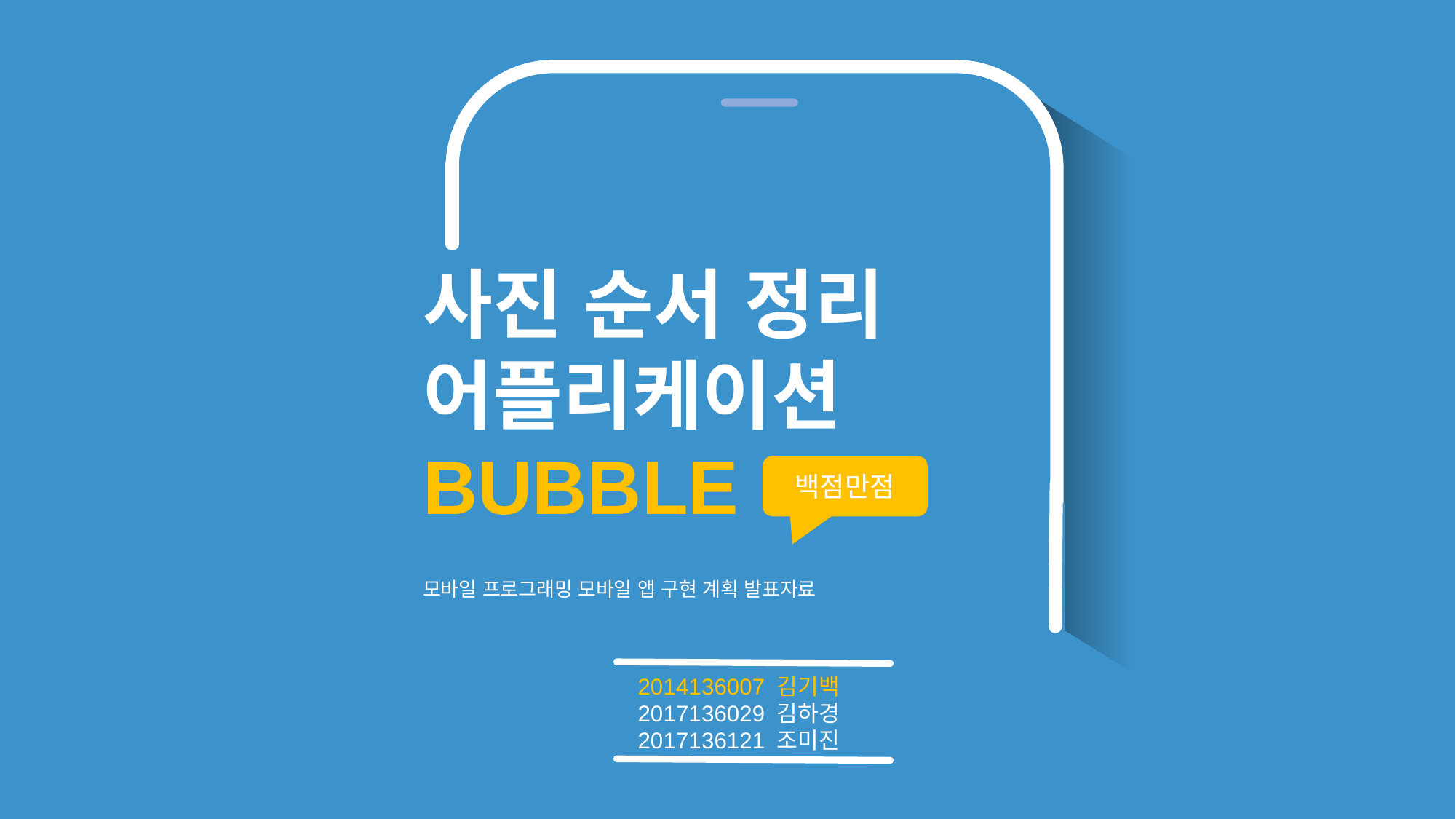

사진 순서 정리
어플리케이션
BUBBLE

모바일 프로그래밍 모바일 앱 구현 계획 발표자료

백점만점

2014136007 김기백
2017136029 김하경
2017136121 조미진